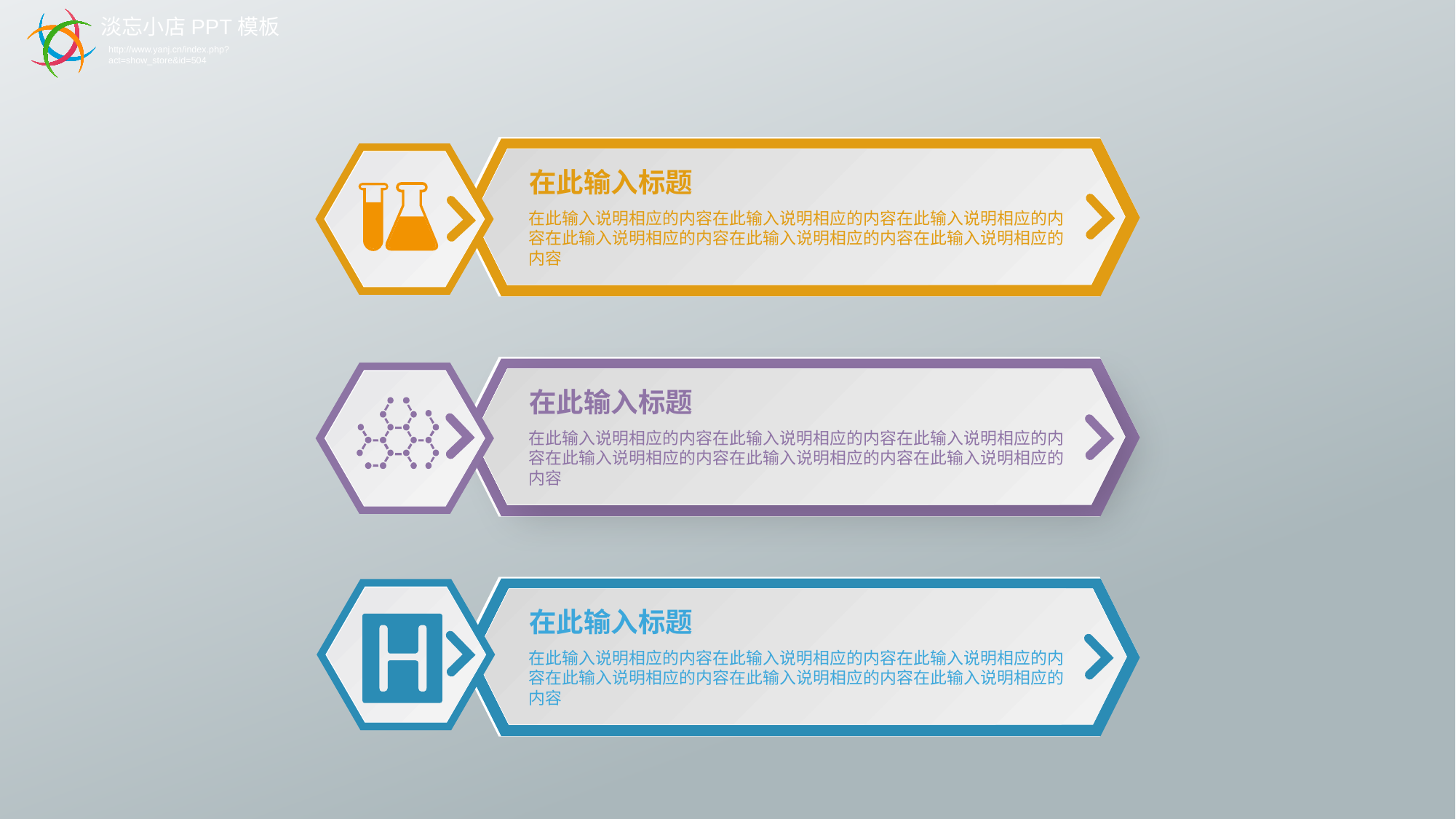

淡忘小店PPT模板

http://www.yanj.cn/index.php?act=show_store&id=504

在此输入标题

在此输入说明相应的内容在此输入说明相应的内容在此输入说明相应的内容在此输入说明相应的内容在此输入说明相应的内容在此输入说明相应的内容

在此输入标题

在此输入说明相应的内容在此输入说明相应的内容在此输入说明相应的内容在此输入说明相应的内容在此输入说明相应的内容在此输入说明相应的内容

在此输入标题

在此输入说明相应的内容在此输入说明相应的内容在此输入说明相应的内容在此输入说明相应的内容在此输入说明相应的内容在此输入说明相应的内容